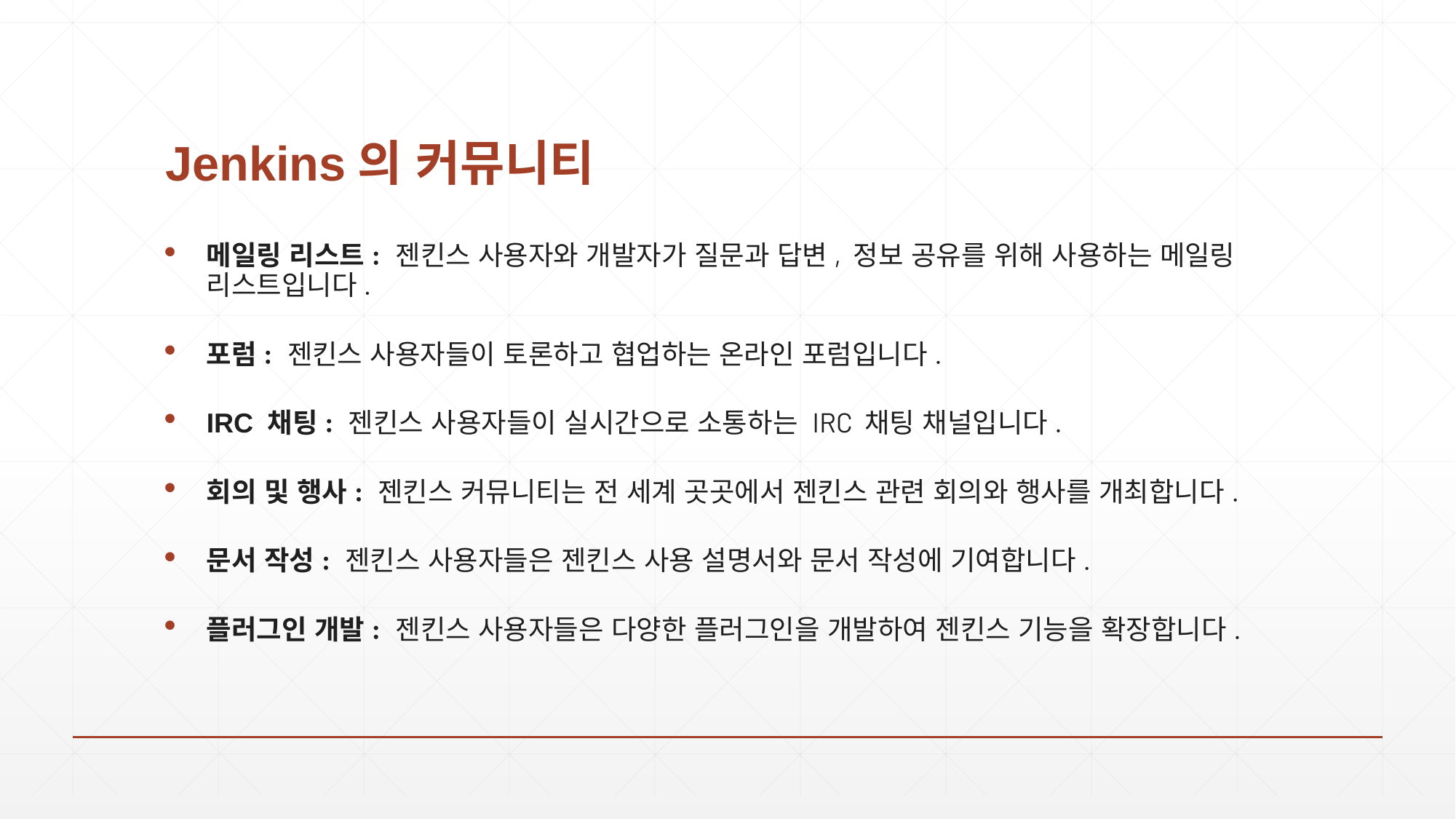

# Jenkins의 커뮤니티
메일링 리스트: 젠킨스 사용자와 개발자가 질문과 답변, 정보 공유를 위해 사용하는 메일링 리스트입니다.
포럼: 젠킨스 사용자들이 토론하고 협업하는 온라인 포럼입니다.
IRC 채팅: 젠킨스 사용자들이 실시간으로 소통하는 IRC 채팅 채널입니다.
회의 및 행사: 젠킨스 커뮤니티는 전 세계 곳곳에서 젠킨스 관련 회의와 행사를 개최합니다.
문서 작성: 젠킨스 사용자들은 젠킨스 사용 설명서와 문서 작성에 기여합니다.
플러그인 개발: 젠킨스 사용자들은 다양한 플러그인을 개발하여 젠킨스 기능을 확장합니다.